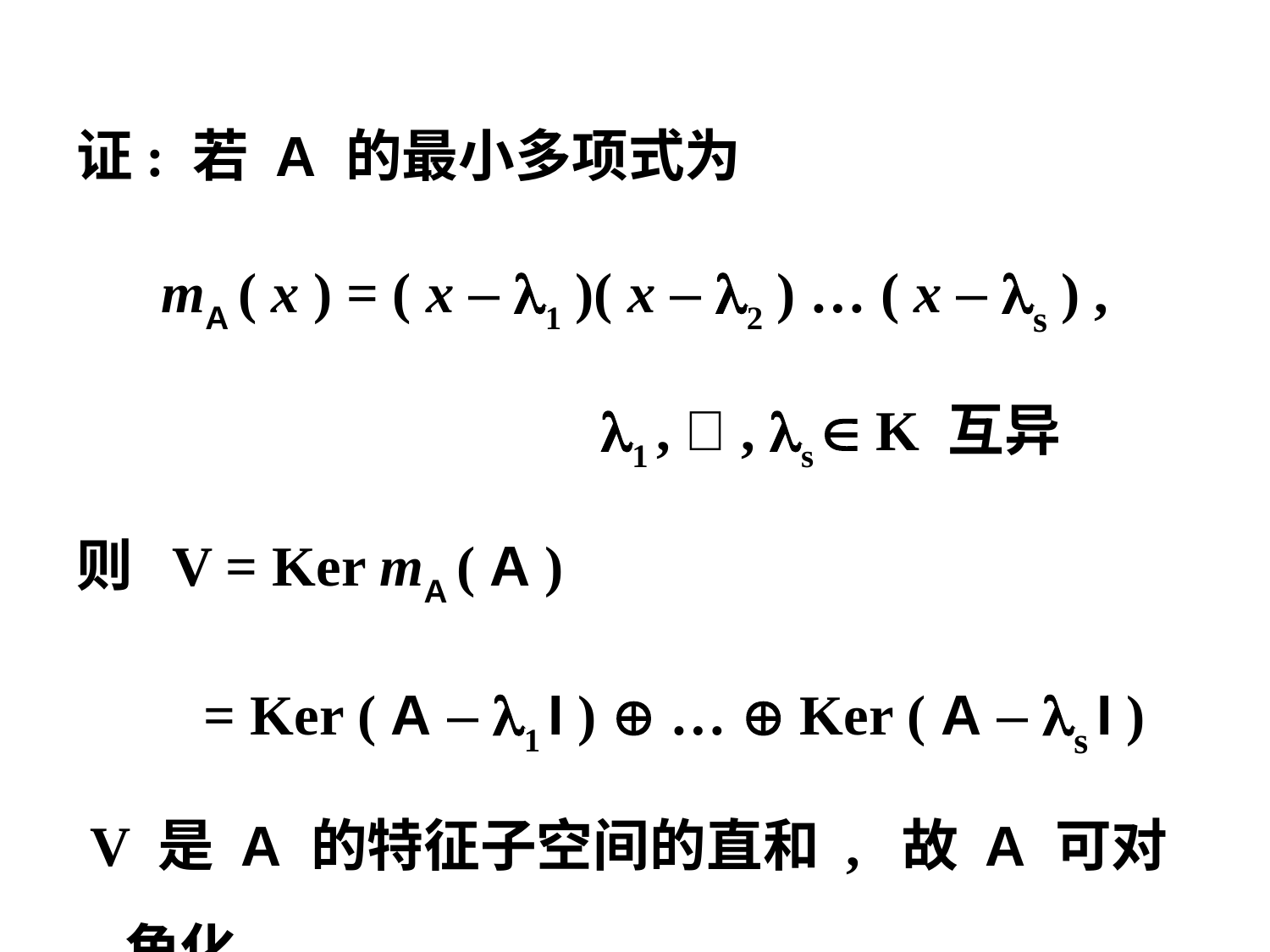

证: 若 A 的最小多项式为
      mA ( x ) = ( x – λ1 )( x – λ2 ) … ( x – λs ) ,
                                     λ1 , … , λs ∈ K 互异
则  V = Ker mA ( A )
         = Ker ( A – λ1 I ) ⊕ … ⊕ Ker ( A – λs I )
 V 是 A 的特征子空间的直和 ,  故 A 可对角化